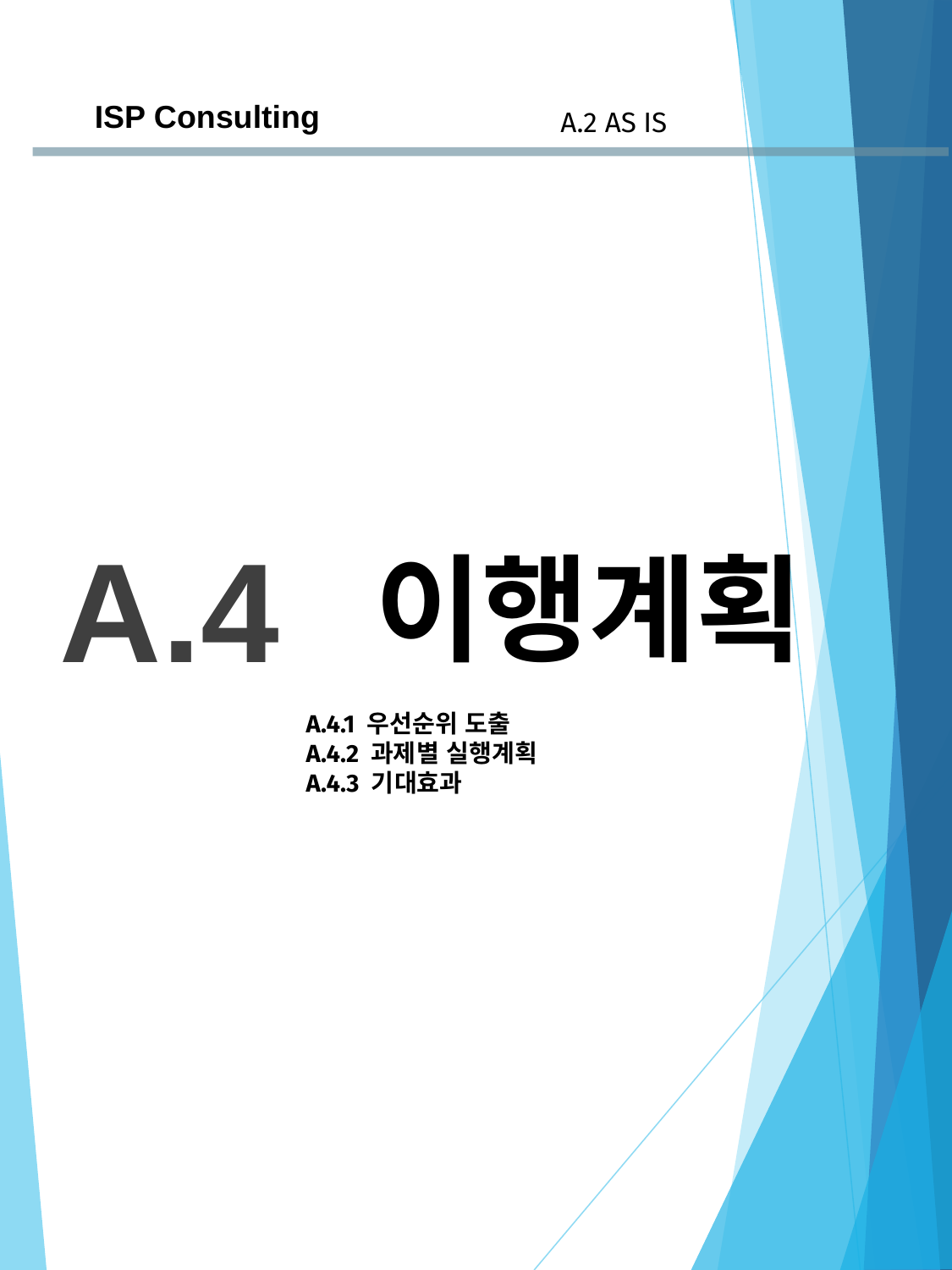

ISP Consulting
A.2 AS IS
A.4
  이행계획
A.4.1 우선순위 도출
A.4.2 과제별 실행계획
A.4.3 기대효과